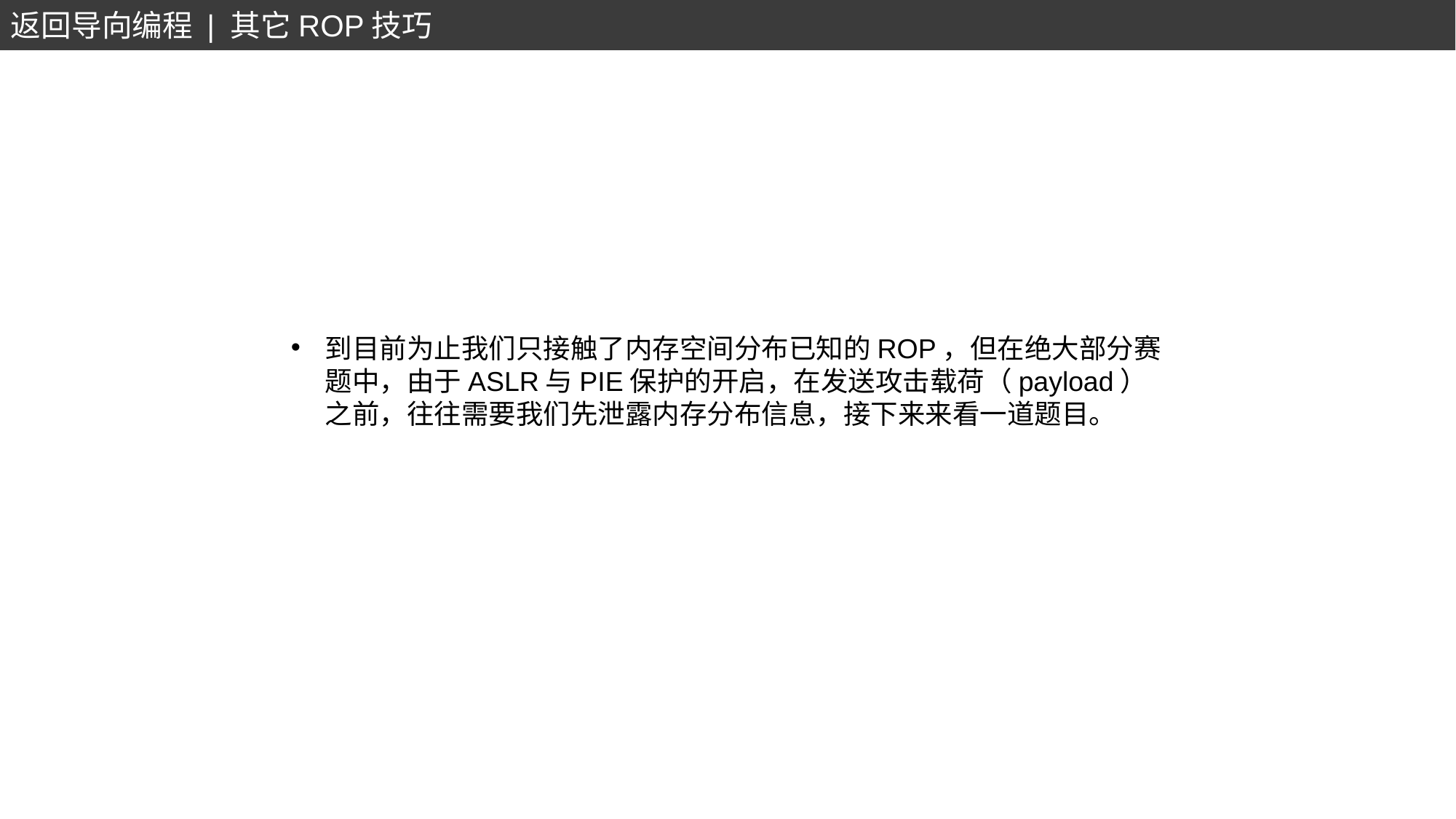

返回导向编程 | 其它ROP技巧
到目前为止我们只接触了内存空间分布已知的ROP，但在绝大部分赛题中，由于ASLR与PIE保护的开启，在发送攻击载荷（payload）之前，往往需要我们先泄露内存分布信息，接下来来看一道题目。